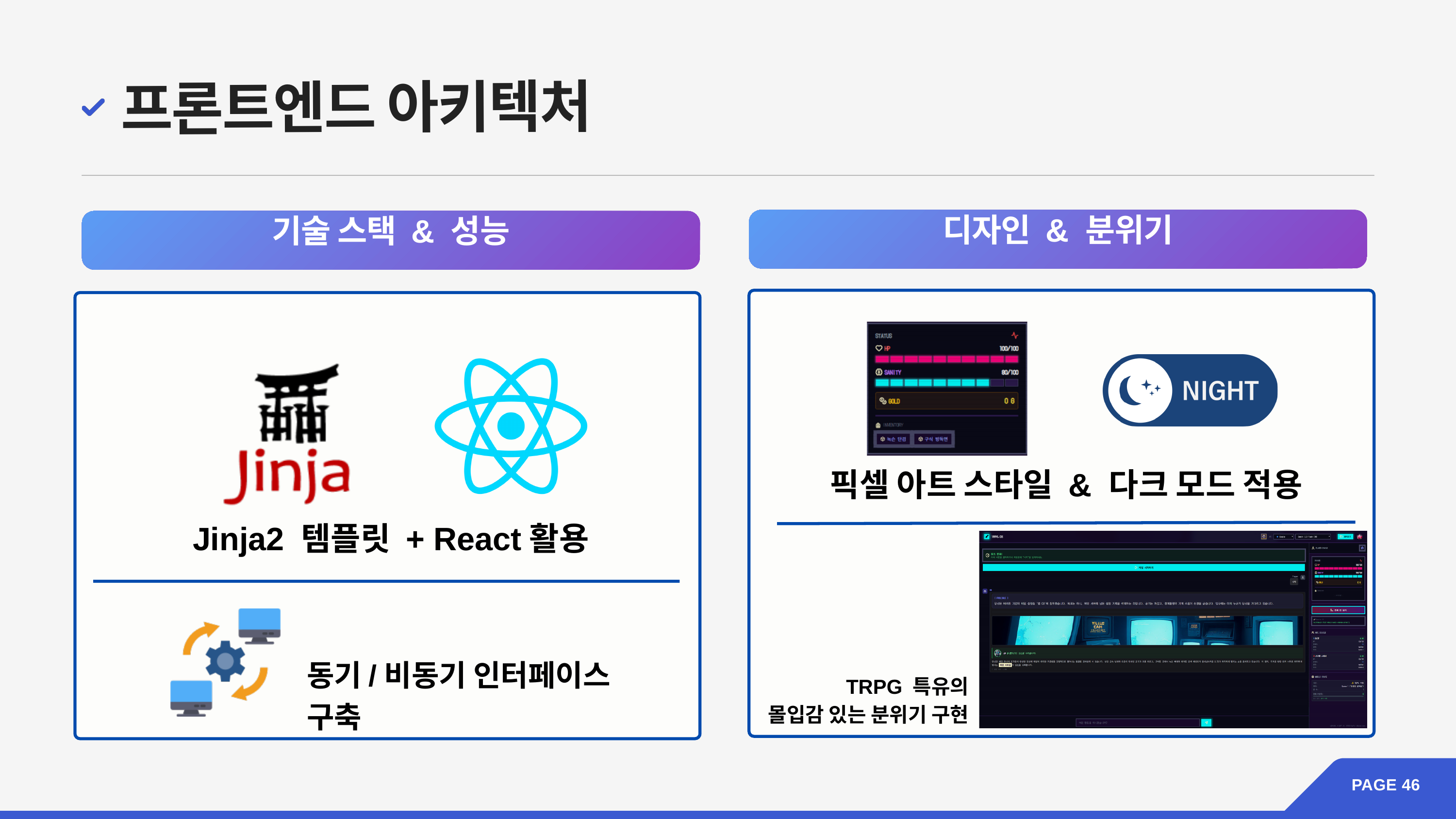

프론트엔드 아키텍처

디자인 & 분위기

기술 스택 & 성능

픽셀 아트 스타일 & 다크 모드 적용
Jinja2 템플릿 + React활용

동기/비동기 인터페이스 구축
TRPG 특유의
몰입감 있는 분위기 구현

PAGE 46